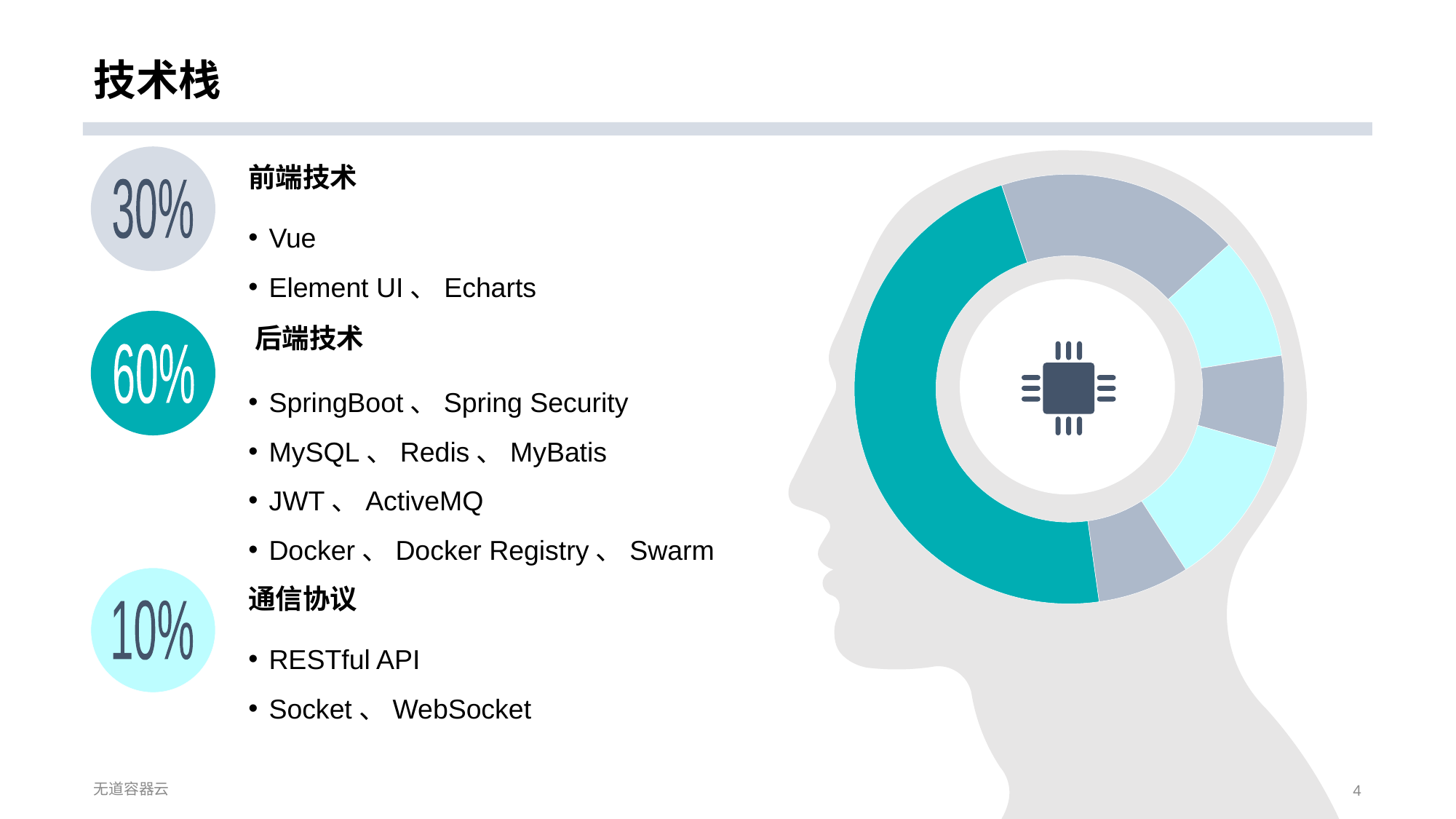

# 技术栈

前端技术
30%
Vue
Element UI、Echarts

后端技术
60%
SpringBoot、Spring Security
MySQL、Redis、MyBatis
JWT、ActiveMQ
Docker、Docker Registry、Swarm

通信协议
10%
RESTful API
Socket、WebSocket
无道容器云
4